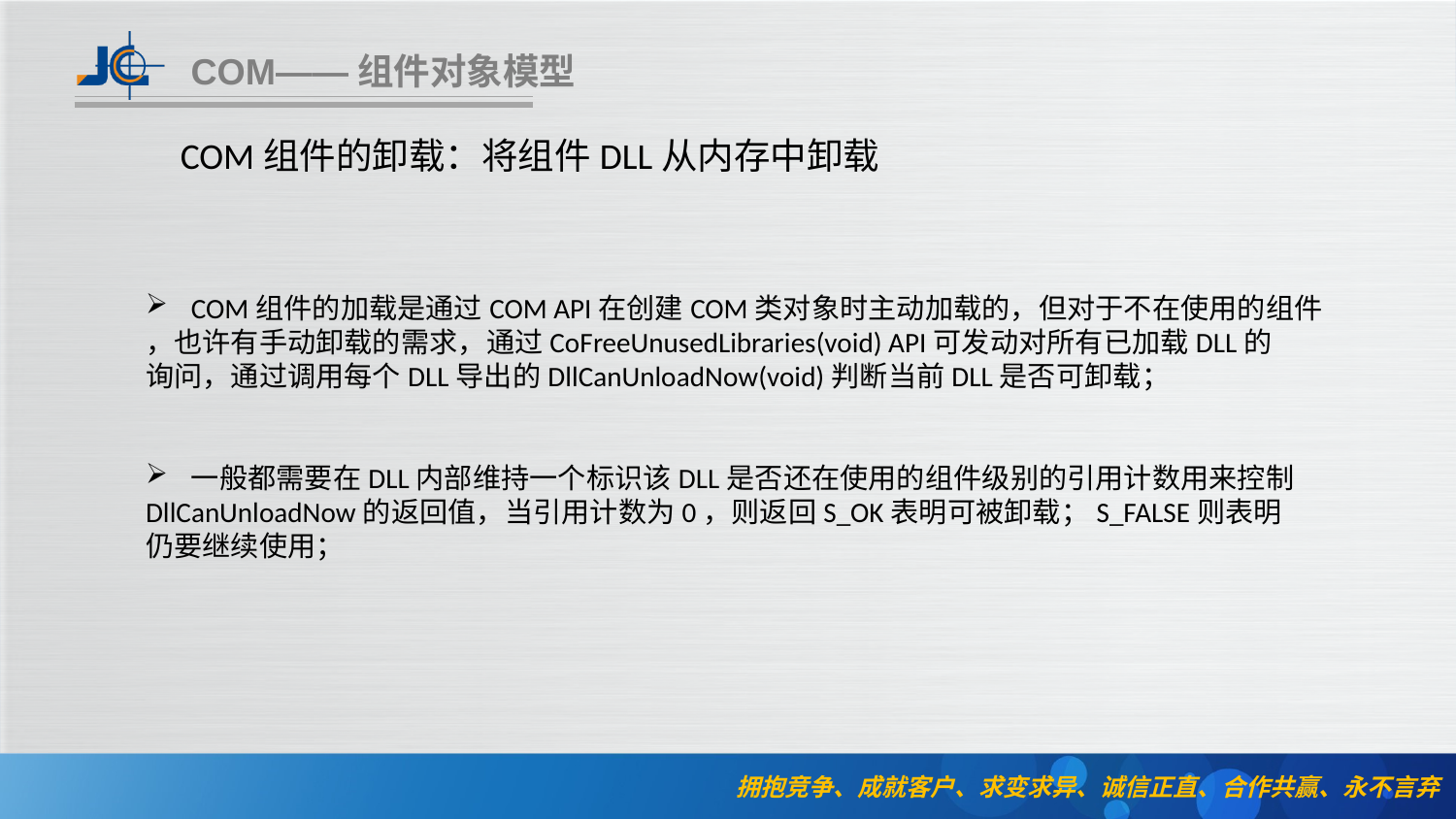

COM——组件对象模型

COM组件的卸载：将组件DLL从内存中卸载
COM组件的加载是通过COM API在创建COM类对象时主动加载的，但对于不在使用的组件
，也许有手动卸载的需求，通过CoFreeUnusedLibraries(void) API可发动对所有已加载DLL的
询问，通过调用每个DLL导出的DllCanUnloadNow(void)判断当前DLL是否可卸载；

一般都需要在DLL内部维持一个标识该DLL是否还在使用的组件级别的引用计数用来控制
DllCanUnloadNow的返回值，当引用计数为0，则返回S_OK表明可被卸载；S_FALSE则表明
仍要继续使用；